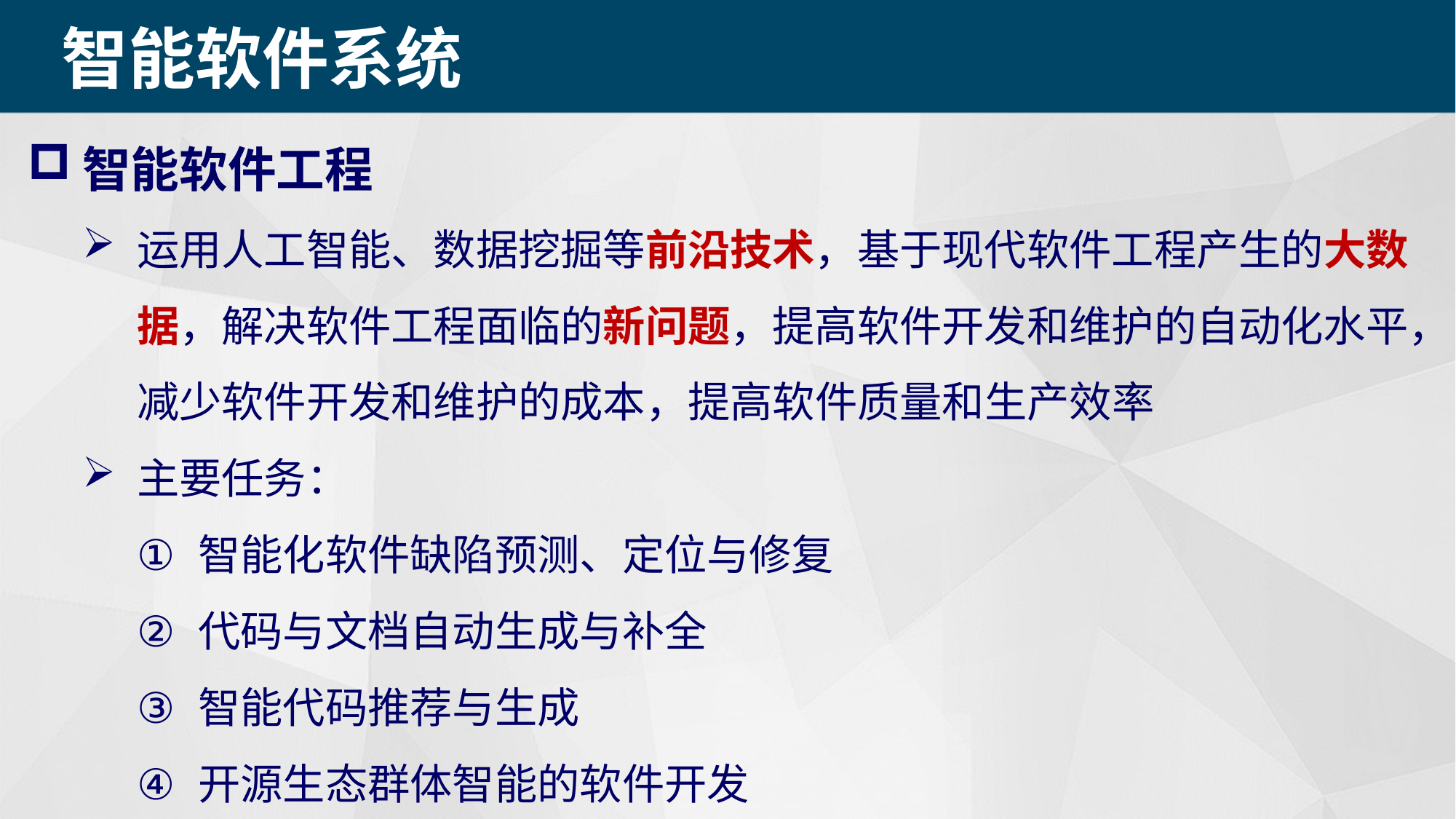

智能软件系统
智能软件工程
运用人工智能、数据挖掘等前沿技术，基于现代软件工程产生的大数据，解决软件工程面临的新问题，提高软件开发和维护的自动化水平，减少软件开发和维护的成本，提高软件质量和生产效率
主要任务：
智能化软件缺陷预测、定位与修复
代码与文档自动生成与补全
智能代码推荐与生成
开源生态群体智能的软件开发